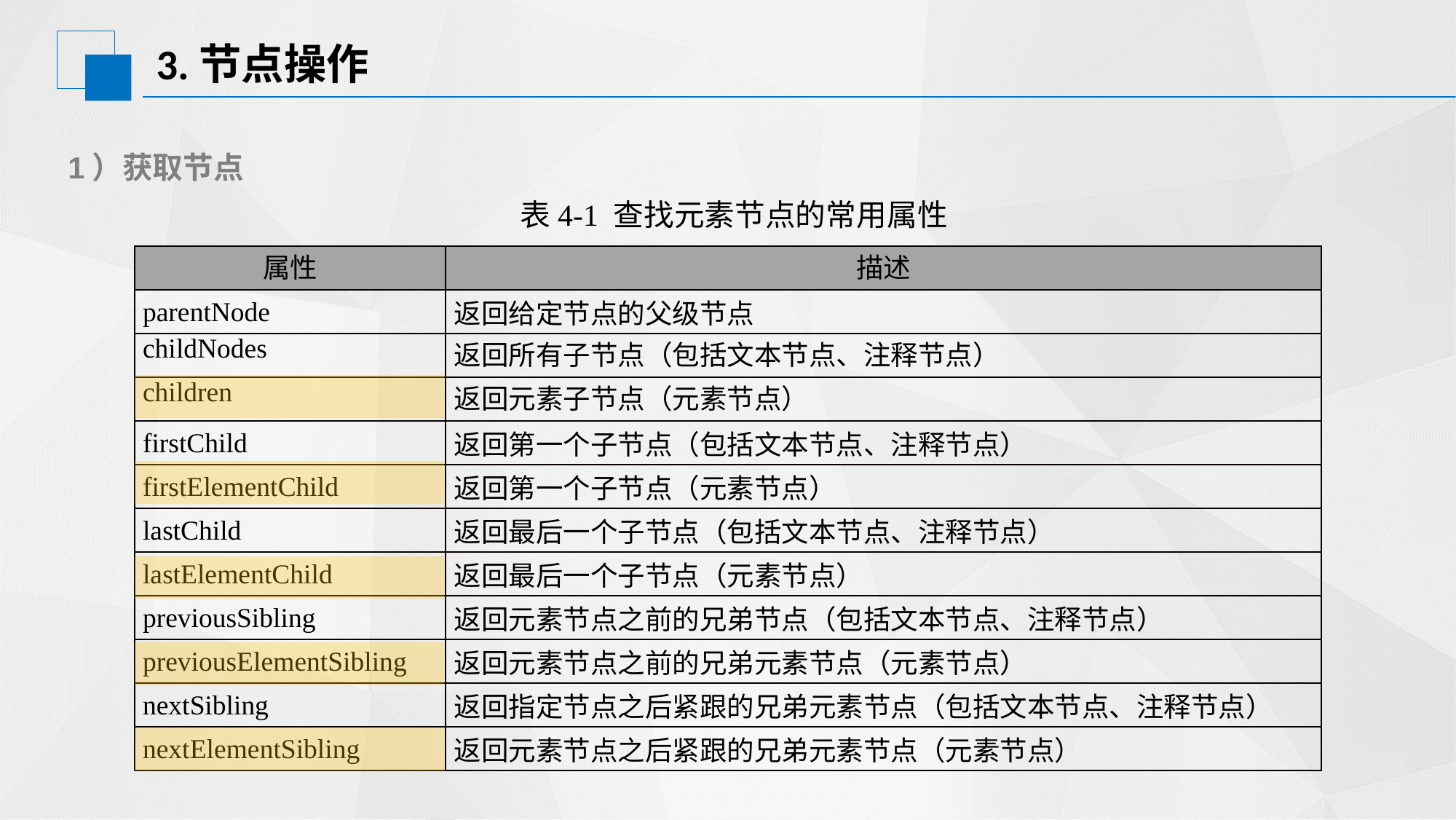

# 3.节点操作
1）获取节点
表4-1 查找元素节点的常用属性
| 属性 | 描述 |
| --- | --- |
| parentNode | 返回给定节点的父级节点 |
| childNodes | 返回所有子节点（包括文本节点、注释节点） |
| children | 返回元素子节点（元素节点） |
| firstChild | 返回第一个子节点（包括文本节点、注释节点） |
| firstElementChild | 返回第一个子节点（元素节点） |
| lastChild | 返回最后一个子节点（包括文本节点、注释节点） |
| lastElementChild | 返回最后一个子节点（元素节点） |
| previousSibling | 返回元素节点之前的兄弟节点（包括文本节点、注释节点） |
| previousElementSibling | 返回元素节点之前的兄弟元素节点（元素节点） |
| nextSibling | 返回指定节点之后紧跟的兄弟元素节点（包括文本节点、注释节点） |
| nextElementSibling | 返回元素节点之后紧跟的兄弟元素节点（元素节点） |